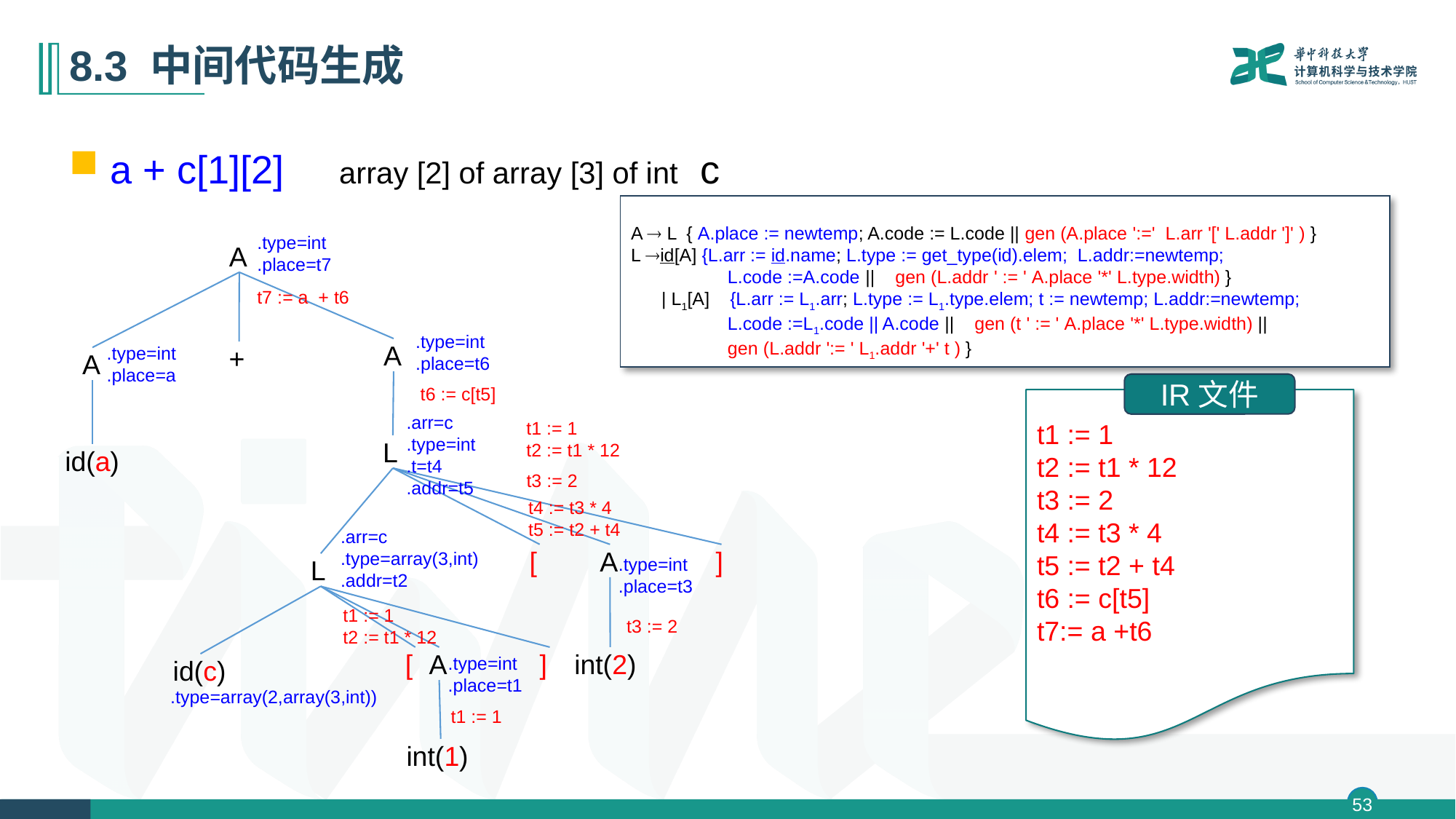

# 8.3 中间代码生成
a + c[1][2]     array [2] of array [3] of int  c
A → L  { A.place := newtemp; A.code := L.code || gen (A.place ':='  L.arr '[' L.addr ']' ) }
L →id[A] {L.arr := id.name; L.type := get_type(id).elem;  L.addr:=newtemp;
                   L.code :=A.code ||    gen (L.addr ' := ' A.place '*' L.type.width) }
      | L1[A]    {L.arr := L1.arr; L.type := L1.type.elem; t := newtemp; L.addr:=newtemp;
                   L.code :=L1.code || A.code ||    gen (t ' := ' A.place '*' L.type.width) ||
                   gen (L.addr ':= ' L1.addr '+' t ) }
.type=int
.place=t7
A
t7 := a  + t6
.type=int
.place=t6
A
+
.type=int
.place=a
A
IR文件
t1 := 1
t2 := t1 * 12
t3 := 2
t4 := t3 * 4
t5 := t2 + t4
t6 := c[t5]
t7:= a +t6
t6 := c[t5]
.arr=c
.type=int
.t=t4
.addr=t5
t1 := 1
t2 := t1 * 12
L
id(a)
t3 := 2
t4 := t3 * 4
t5 := t2 + t4
.arr=c
.type=array(3,int)
.addr=t2
[
A
]
.type=int
.place=t3
L
t1 := 1
t2 := t1 * 12
t3 := 2
[
A
]
int(2)
.type=int
.place=t1
id(c)
.type=array(2,array(3,int))
t1 := 1
int(1)